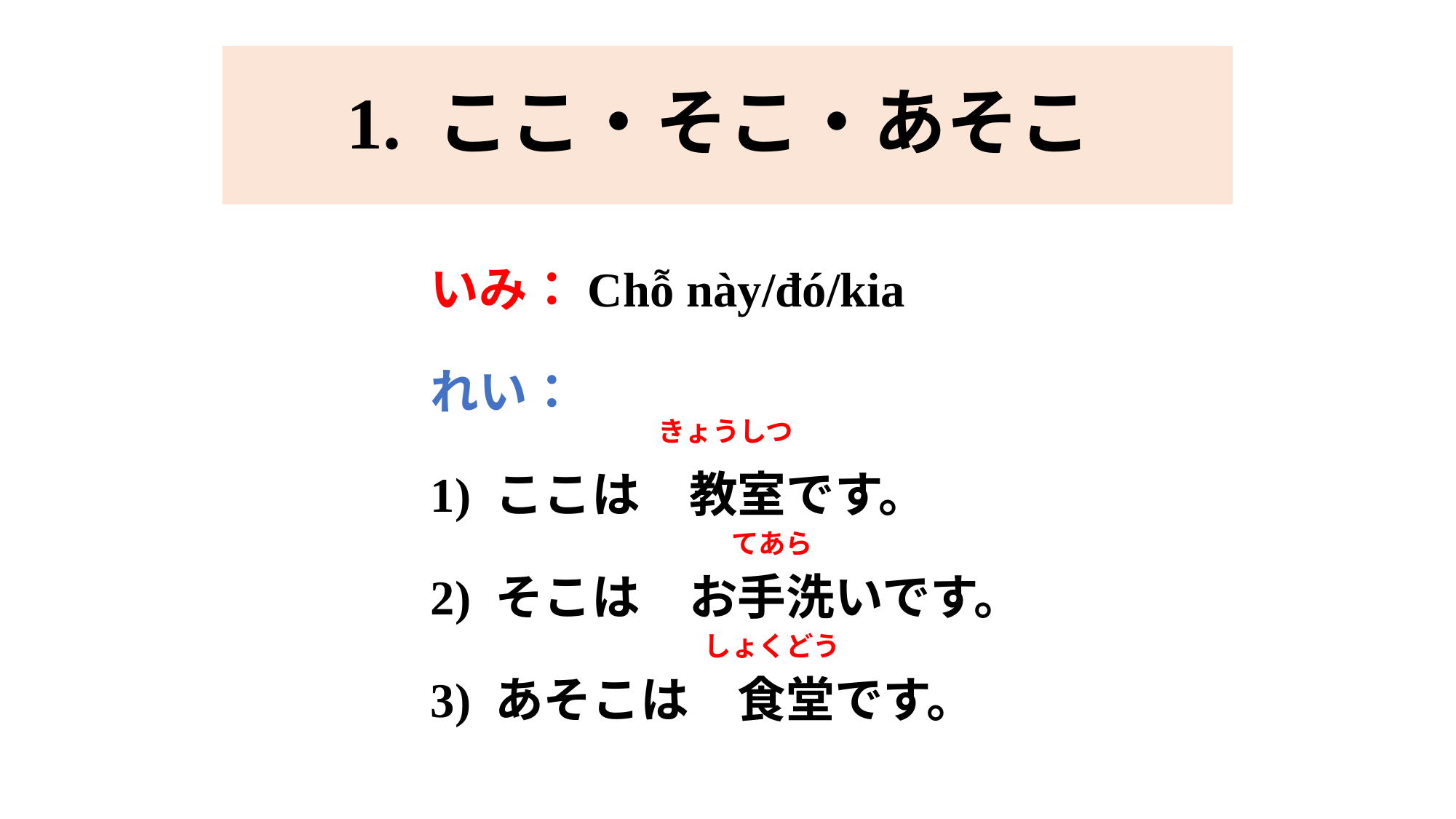

# 1. ここ・そこ・あそこ
いみ：Chỗ này/đó/kia
れい：
1) ここは　教室です。
2) そこは　お手洗いです。
3) あそこは　食堂です。
きょうしつ
てあら
しょくどう